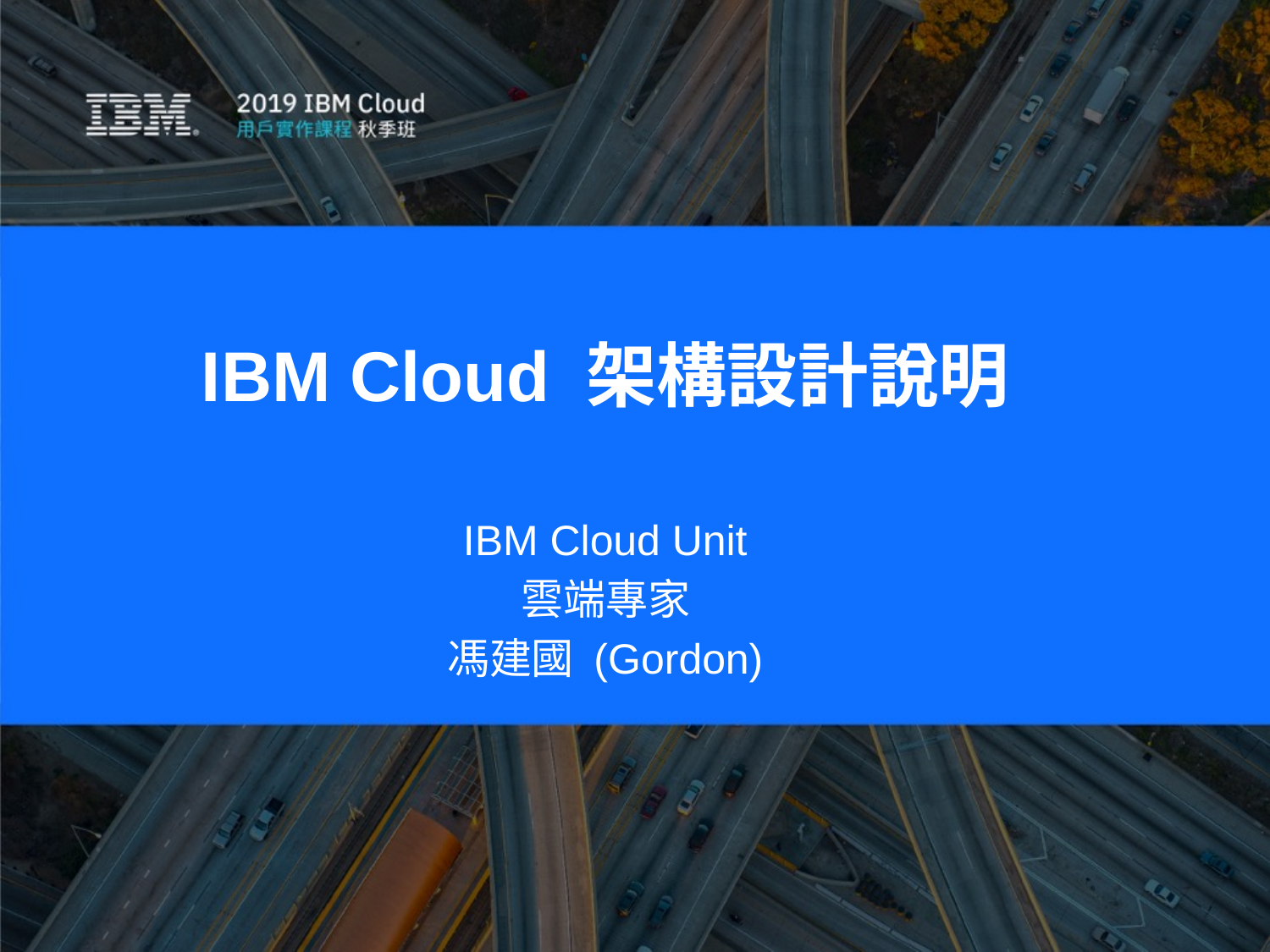

IBM Cloud 架構設計說明
IBM Cloud Unit
雲端專家
馮建國 (Gordon)